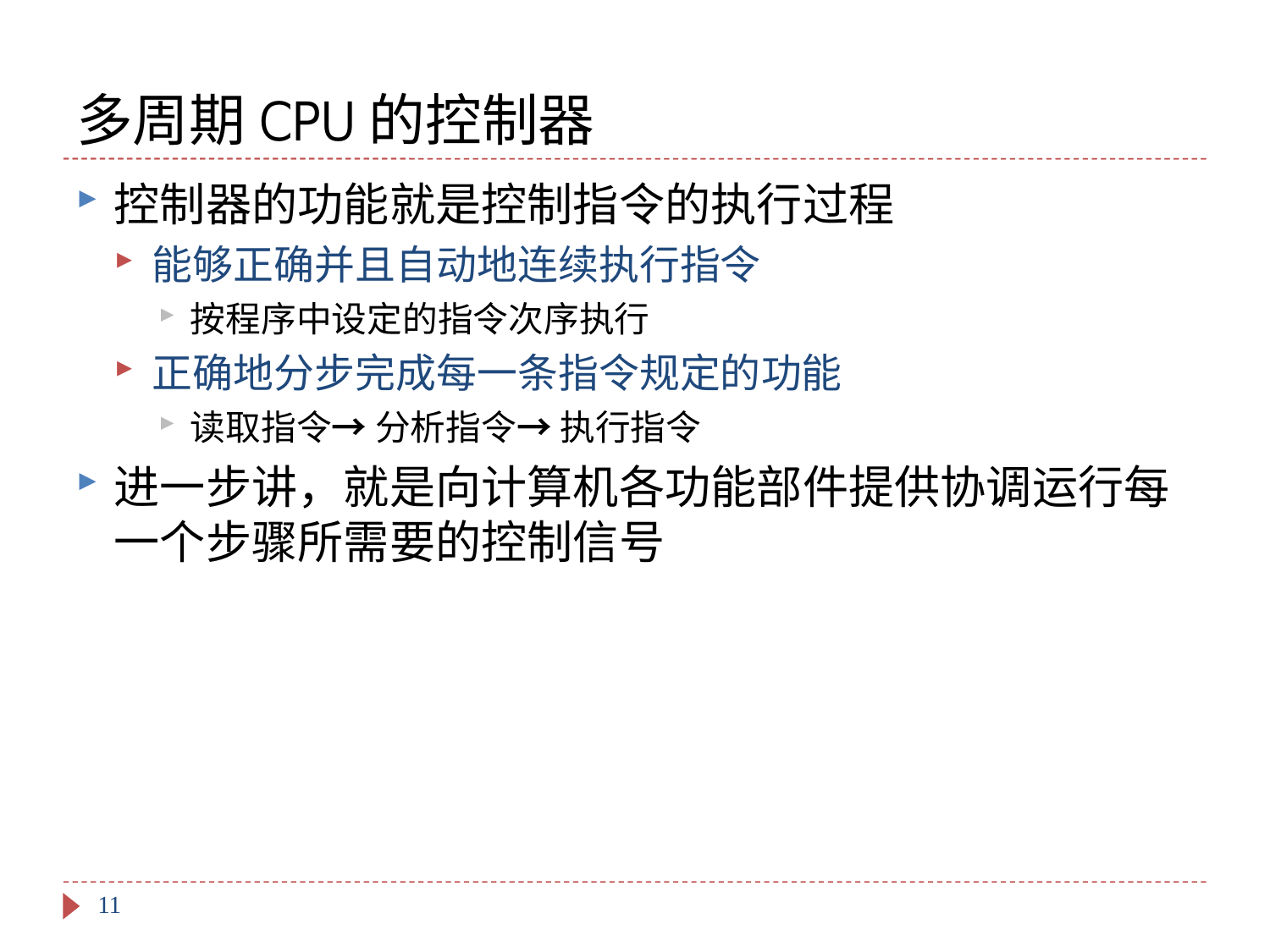

# 多周期CPU的控制器
控制器的功能就是控制指令的执行过程
能够正确并且自动地连续执行指令
按程序中设定的指令次序执行
正确地分步完成每一条指令规定的功能
读取指令→ 分析指令→ 执行指令
进一步讲，就是向计算机各功能部件提供协调运行每一个步骤所需要的控制信号
11